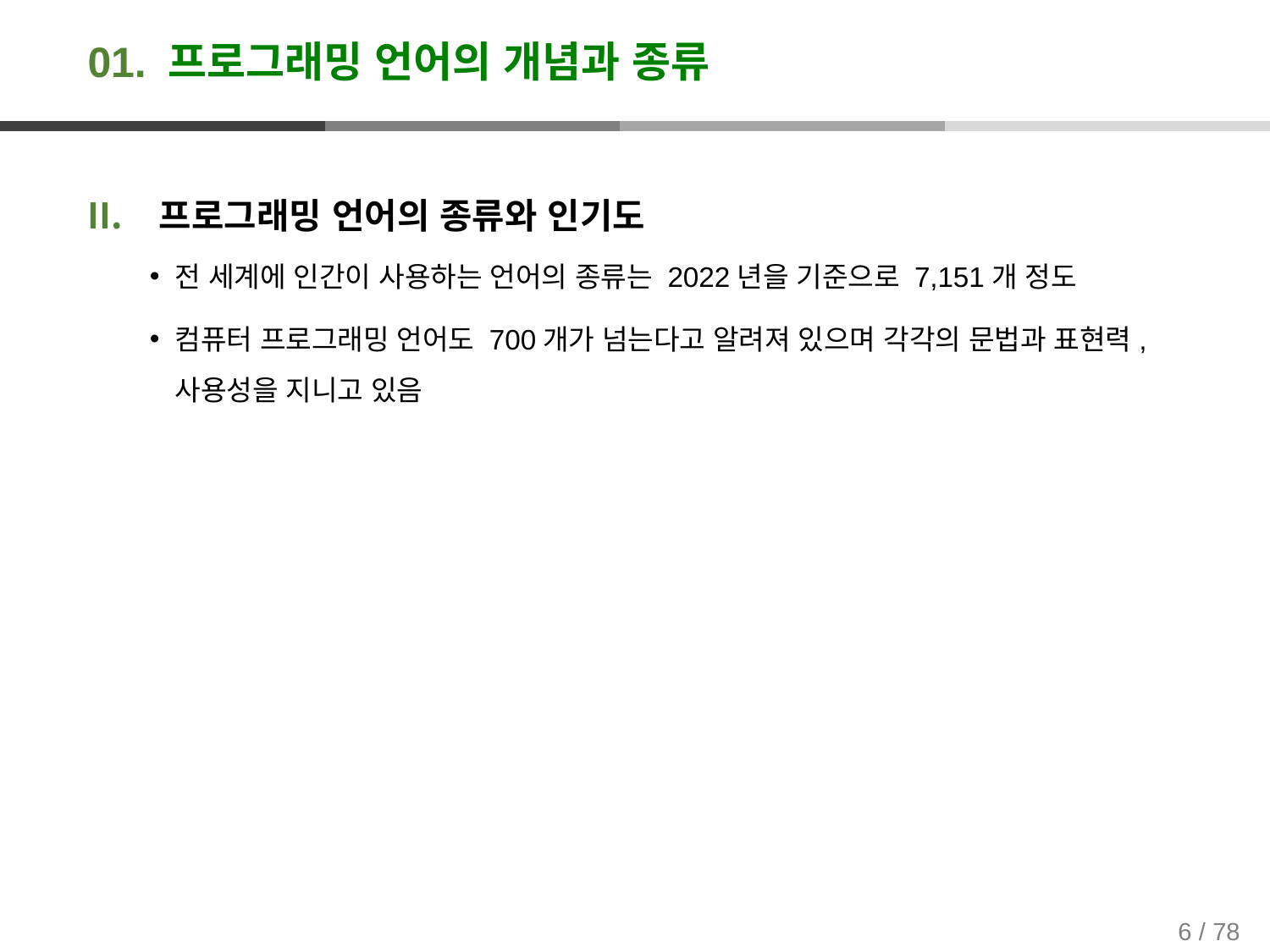

# 01. 프로그래밍 언어의 개념과 종류
프로그래밍 언어의 종류와 인기도
전 세계에 인간이 사용하는 언어의 종류는 2022년을 기준으로 7,151개 정도
컴퓨터 프로그래밍 언어도 700개가 넘는다고 알려져 있으며 각각의 문법과 표현력, 사용성을 지니고 있음